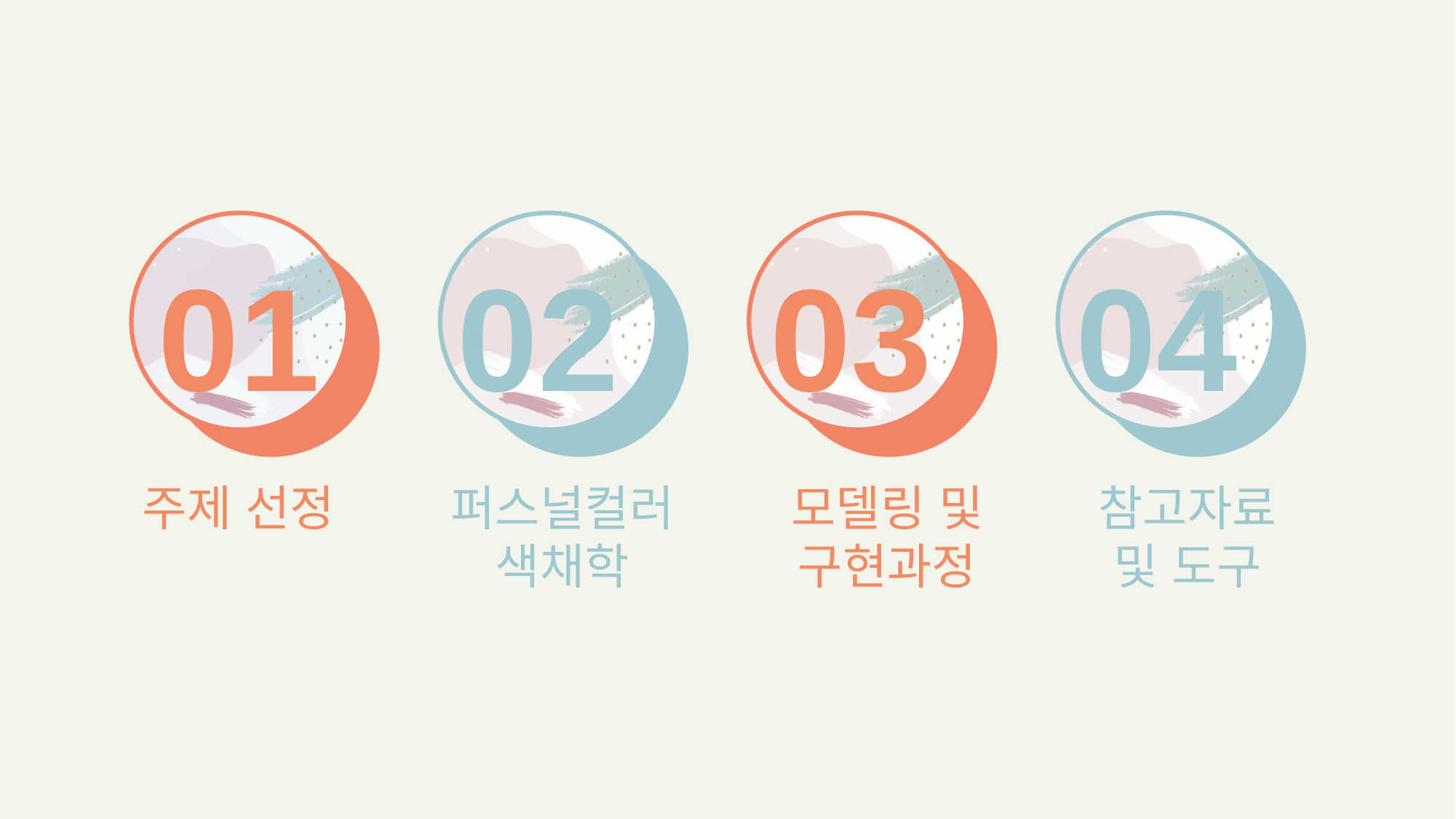

01
02

03

04

주제 선정
퍼스널컬러
색채학
모델링 및
구현과정
참고자료
및 도구